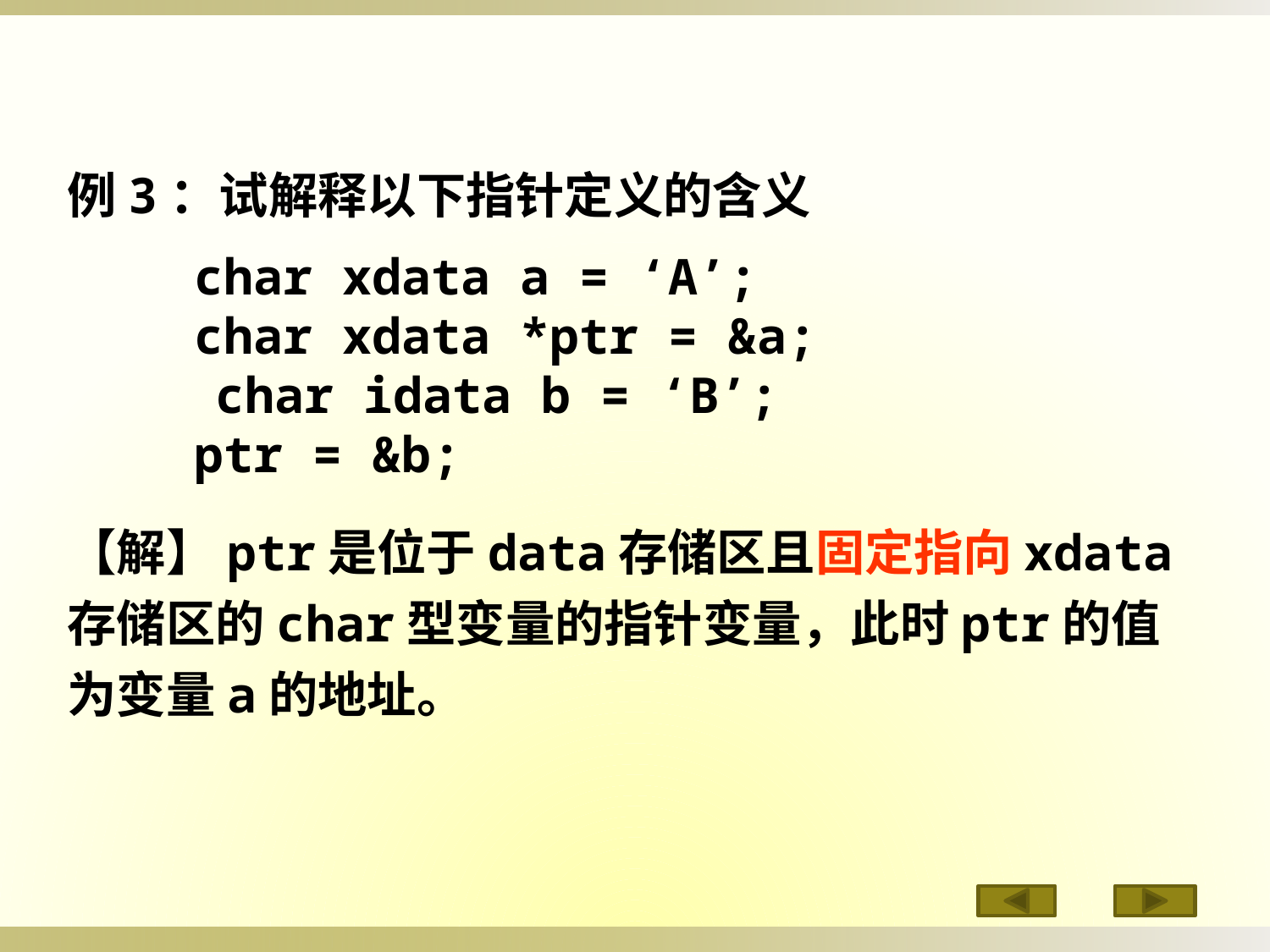

例3：试解释以下指针定义的含义
	char xdata a = ‘A’;
	char xdata *ptr = &a;
     char idata b = ‘B’;
	ptr = &b;
【解】ptr是位于data存储区且固定指向xdata存储区的char型变量的指针变量，此时ptr的值为变量a的地址。